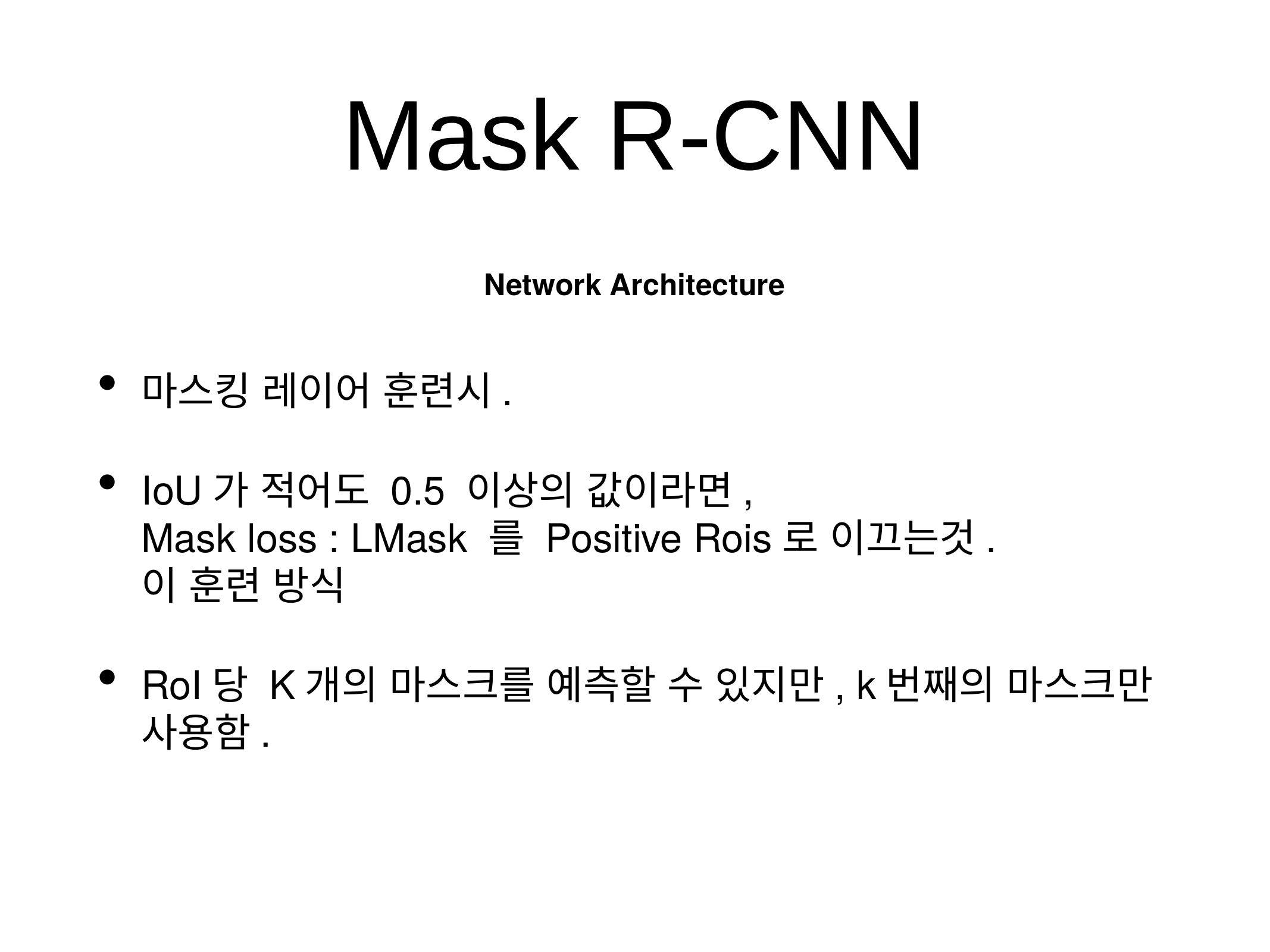

# Mask R-CNN
마스킹 레이어 훈련시.
IoU가 적어도 0.5 이상의 값이라면,
Mask loss : LMask 를 Positive Rois로 이끄는것.
이 훈련 방식
RoI당 K개의 마스크를 예측할 수 있지만, k번째의 마스크만 사용함.
Network Architecture